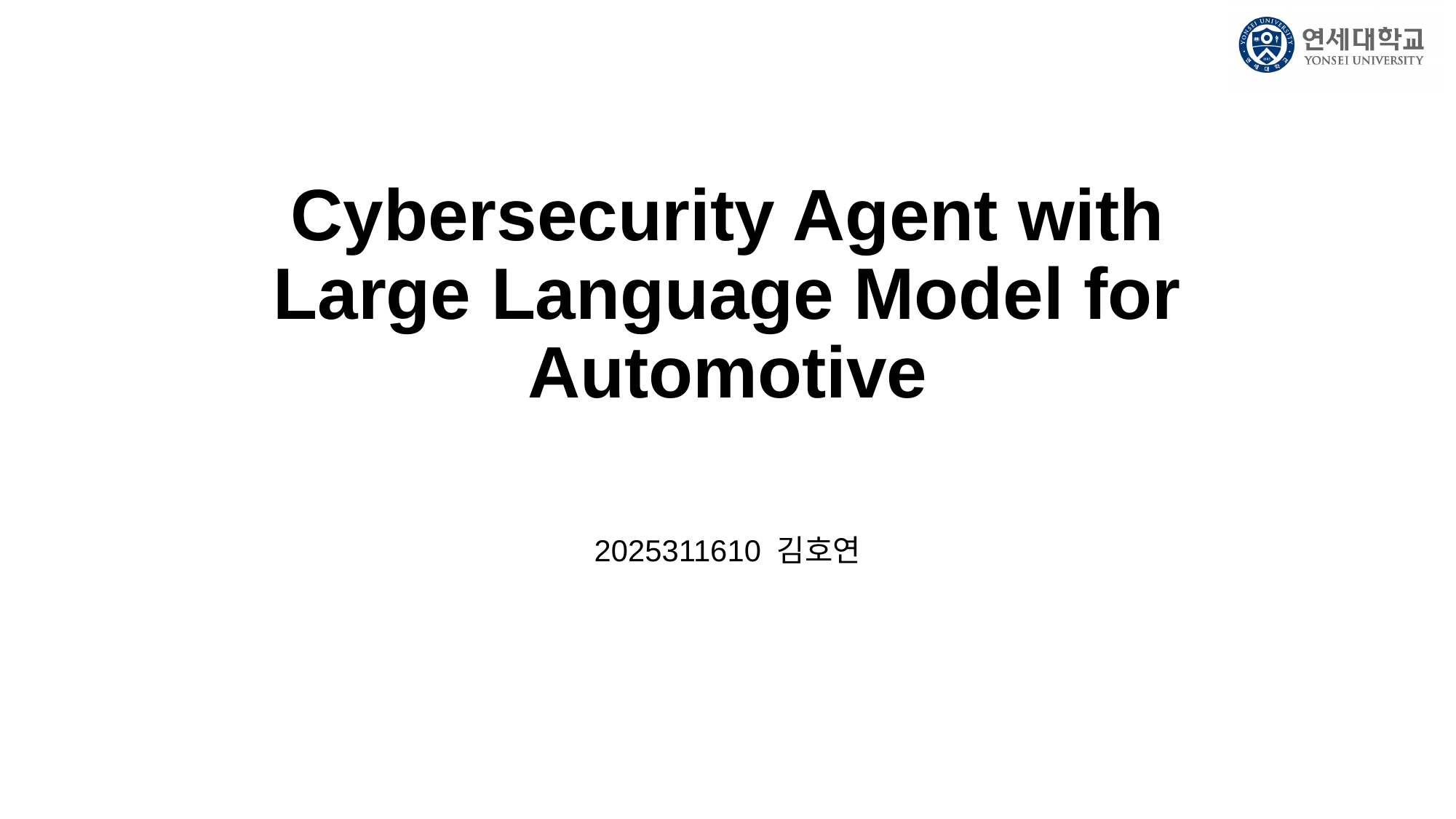

# Cybersecurity Agent with Large Language Model for Automotive

2025311610 김호연